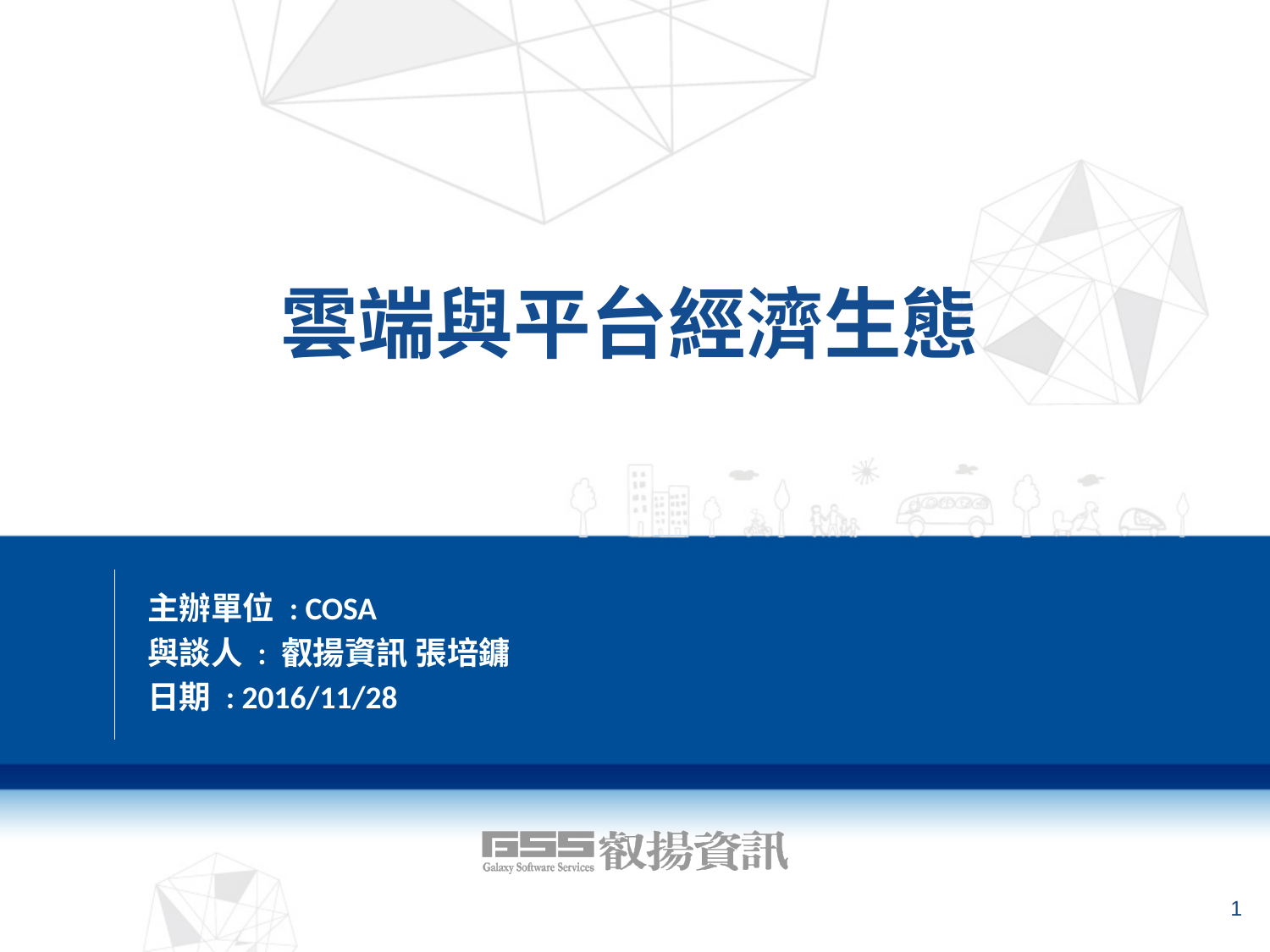

# 雲端與平台經濟生態

主辦單位 : COSA
與談人 : 叡揚資訊 張培鏞
日期 : 2016/11/28

1